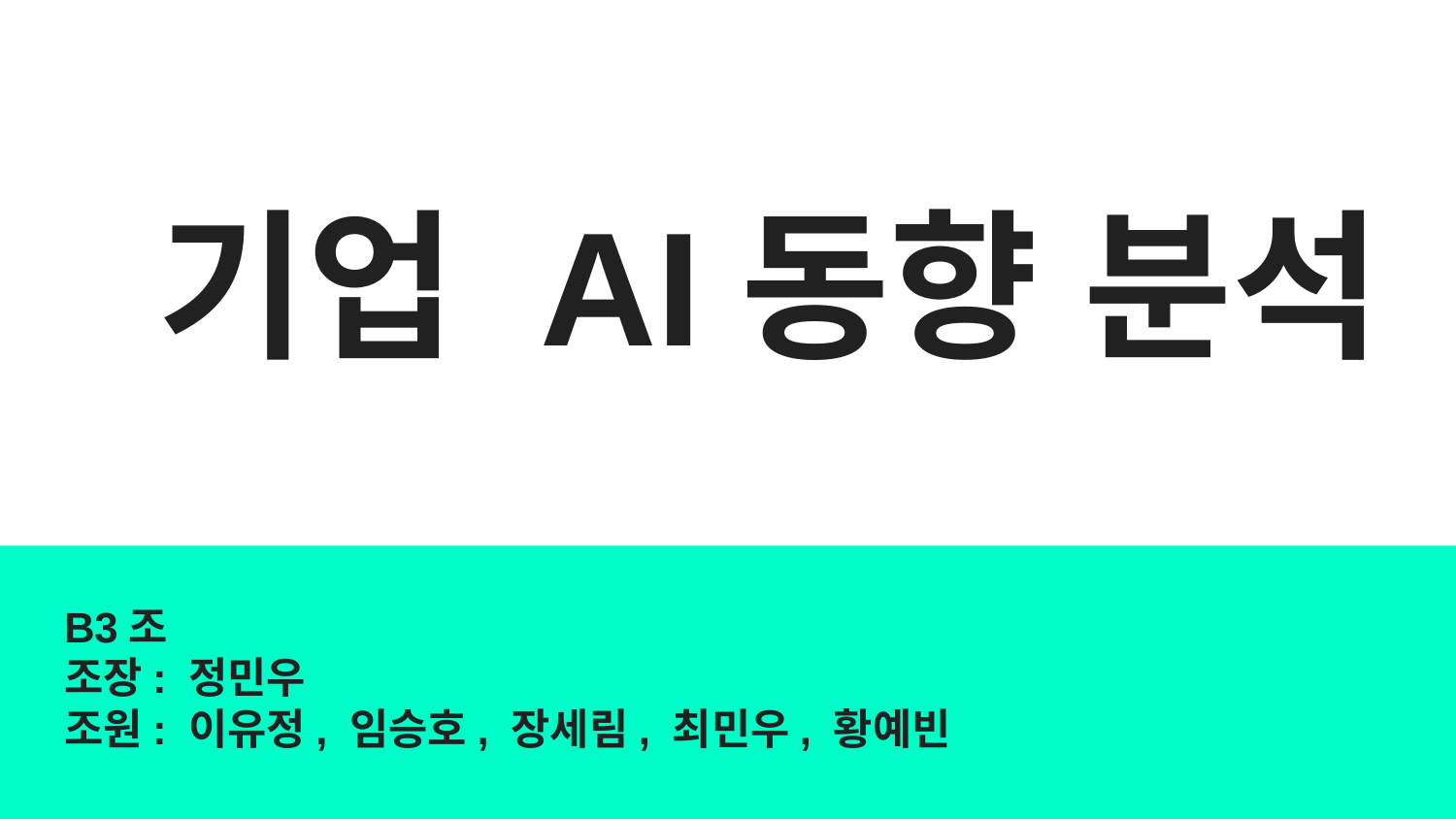

# 기업 AI동향 분석
B3조
조장: 정민우
조원: 이유정, 임승호, 장세림, 최민우, 황예빈